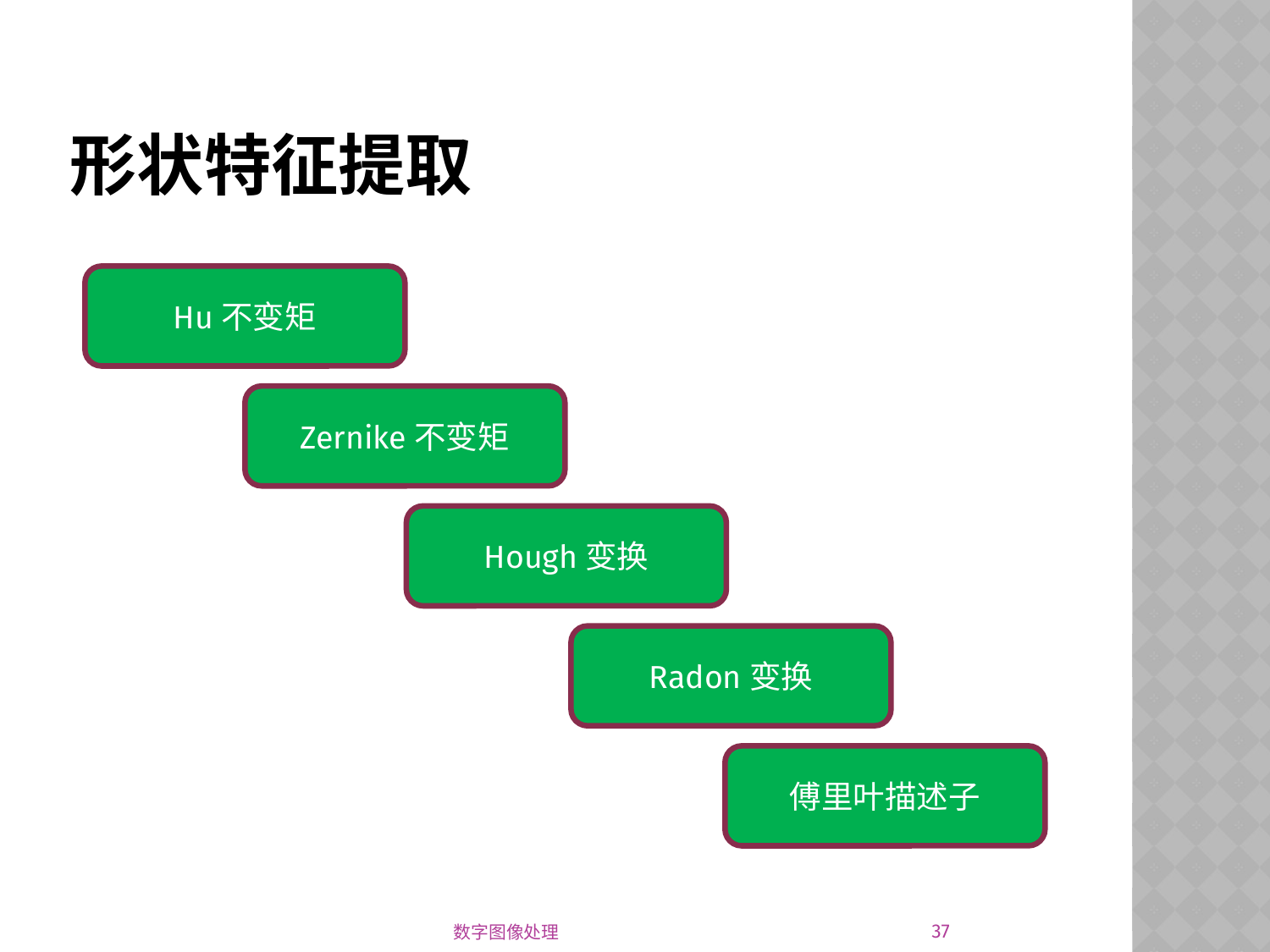

# 形状特征提取
Hu不变矩
Zernike不变矩
Hough变换
Radon变换
傅里叶描述子
37
数字图像处理